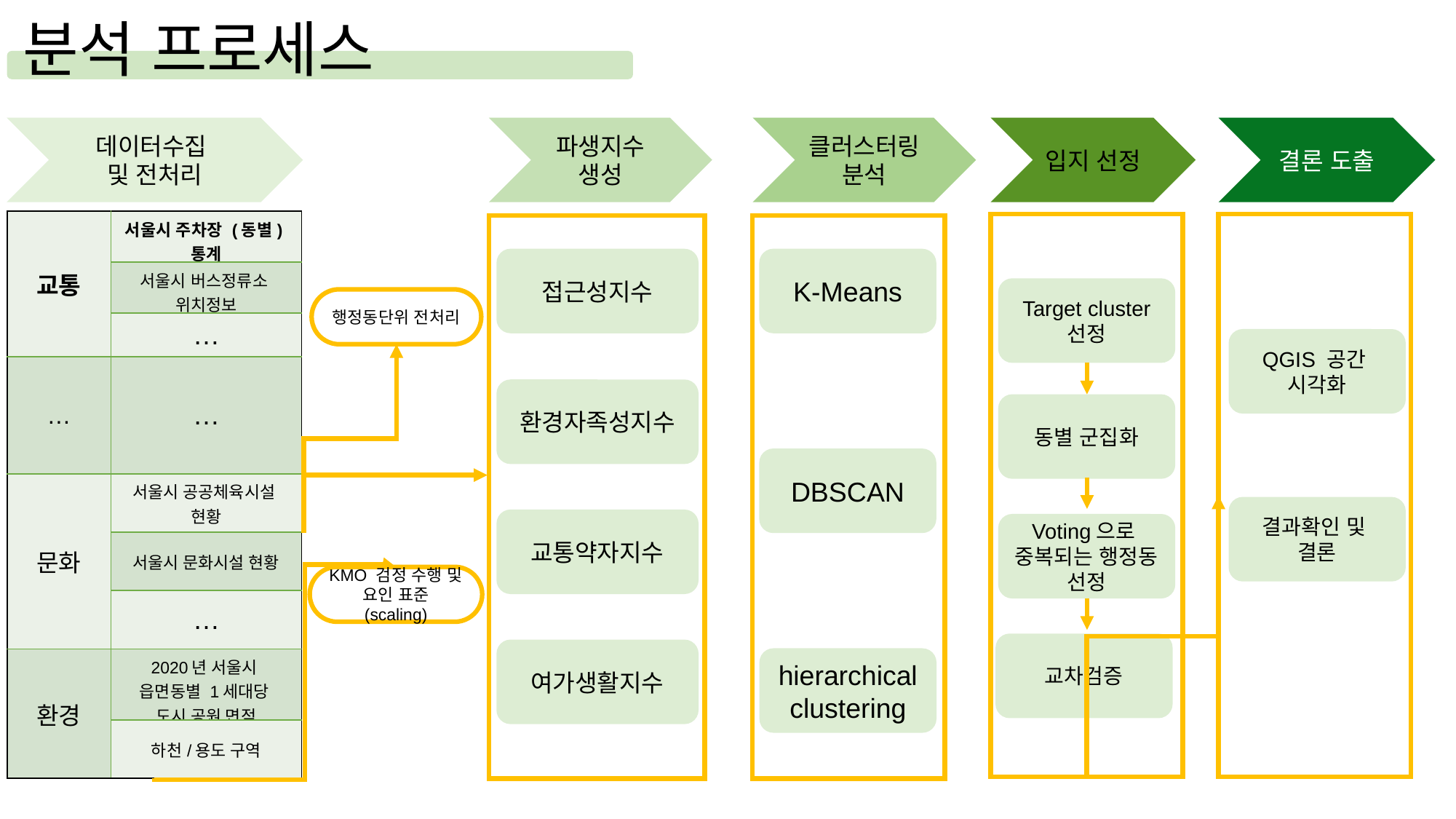

분석 프로세스

데이터수집
및 전처리
파생지수 생성
클러스터링 분석
입지 선정
결론 도출
| 교통 | 서울시 주차장 (동별) 통계 |
| --- | --- |
|  | 서울시 버스정류소 위치정보 |
|  | … |
| … | … |
| 문화 | 서울시 공공체육시설 현황 |
|  | 서울시 문화시설 현황 |
|  | … |
| 환경 | 2020년 서울시 읍면동별 1세대당 도시 공원 면적 |
|  | 하천/용도 구역 |

접근성지수
K-Means
Target cluster 선정
행정동단위 전처리
QGIS 공간
시각화
환경자족성지수
동별 군집화
DBSCAN
결과확인 및
결론
교통약자지수
Voting으로
중복되는 행정동 선정
KMO 검정 수행 및
요인 표준 (scaling)
교차검증
여가생활지수
hierarchical clustering